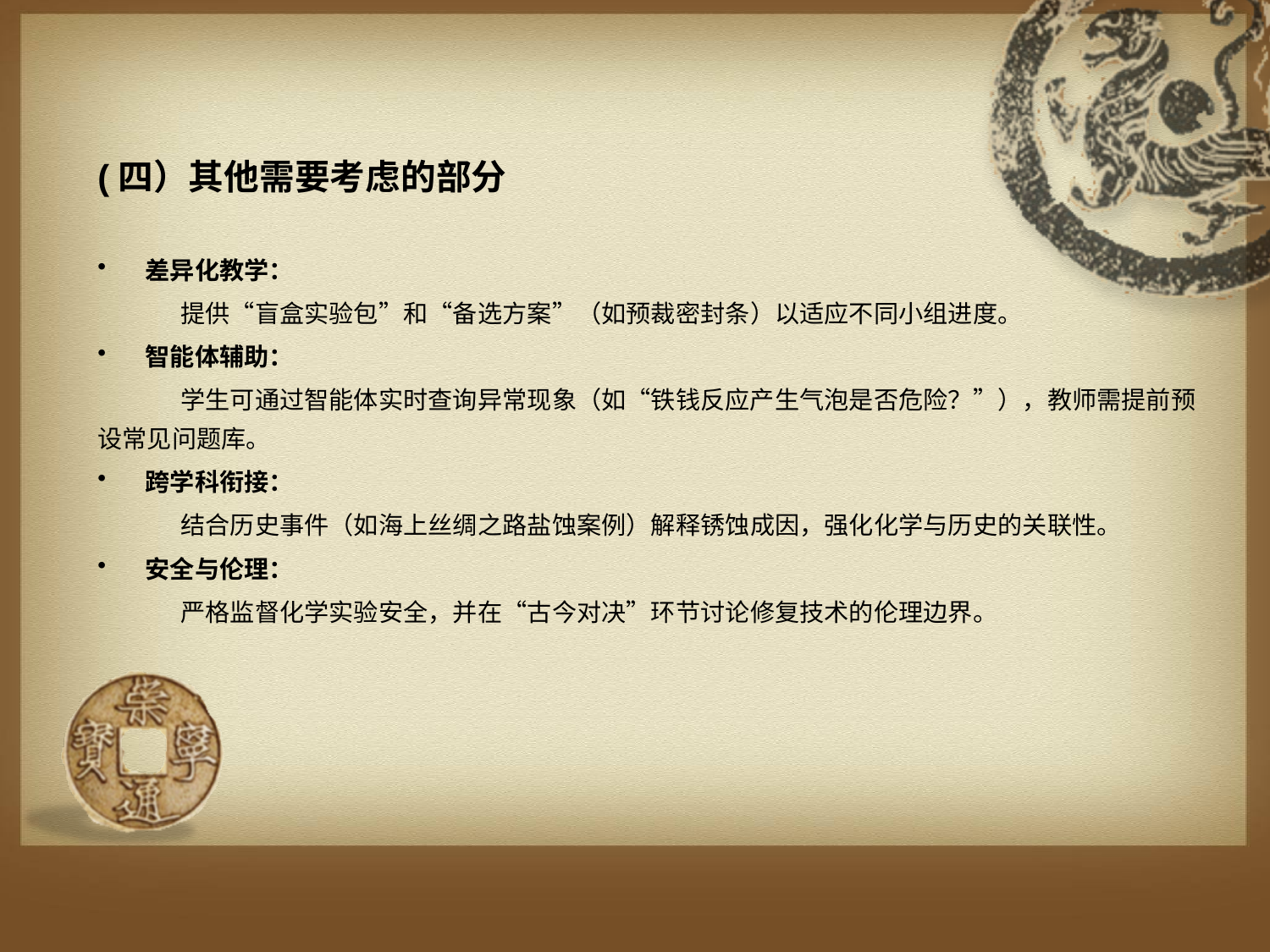

(四）其他需要考虑的部分

差异化教学：
              提供“盲盒实验包”和“备选方案”（如预裁密封条）以适应不同小组进度。
智能体辅助：
              学生可通过智能体实时查询异常现象（如“铁钱反应产生气泡是否危险？”），教师需提前预设常见问题库。
跨学科衔接：
              结合历史事件（如海上丝绸之路盐蚀案例）解释锈蚀成因，强化化学与历史的关联性。
安全与伦理：
              严格监督化学实验安全，并在“古今对决”环节讨论修复技术的伦理边界。